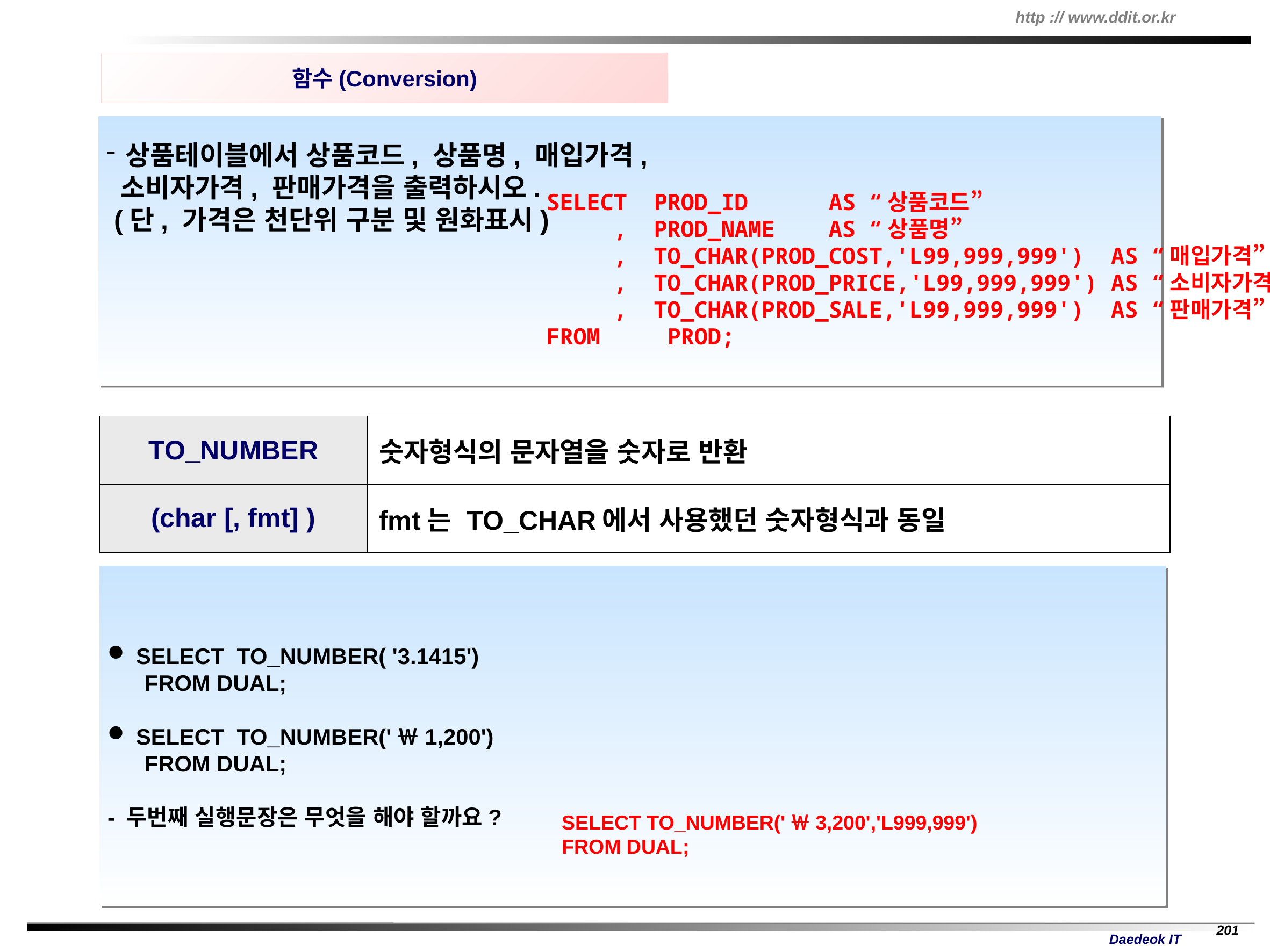

함수(Conversion)

상품테이블에서 상품코드, 상품명, 매입가격,
 소비자가격, 판매가격을 출력하시오.
 (단, 가격은 천단위 구분 및 원화표시)

SELECT  PROD_ID      AS “상품코드”
     ,  PROD_NAME    AS “상품명”
     ,  TO_CHAR(PROD_COST,'L99,999,999')  AS “매입가격”
     ,  TO_CHAR(PROD_PRICE,'L99,999,999') AS “소비자가격”
     ,  TO_CHAR(PROD_SALE,'L99,999,999')  AS “판매가격”
FROM     PROD;
| TO\_NUMBER | 숫자형식의 문자열을 숫자로 반환 |
| --- | --- |
| (char [, fmt] ) | fmt는 TO\_CHAR에서 사용했던 숫자형식과 동일 |
 SELECT  TO_NUMBER( '3.1415')
      FROM DUAL;

 SELECT  TO_NUMBER('￦1,200')
      FROM DUAL;

- 두번째 실행문장은 무엇을 해야 할까요?
SELECT TO_NUMBER('￦3,200','L999,999')
FROM DUAL;